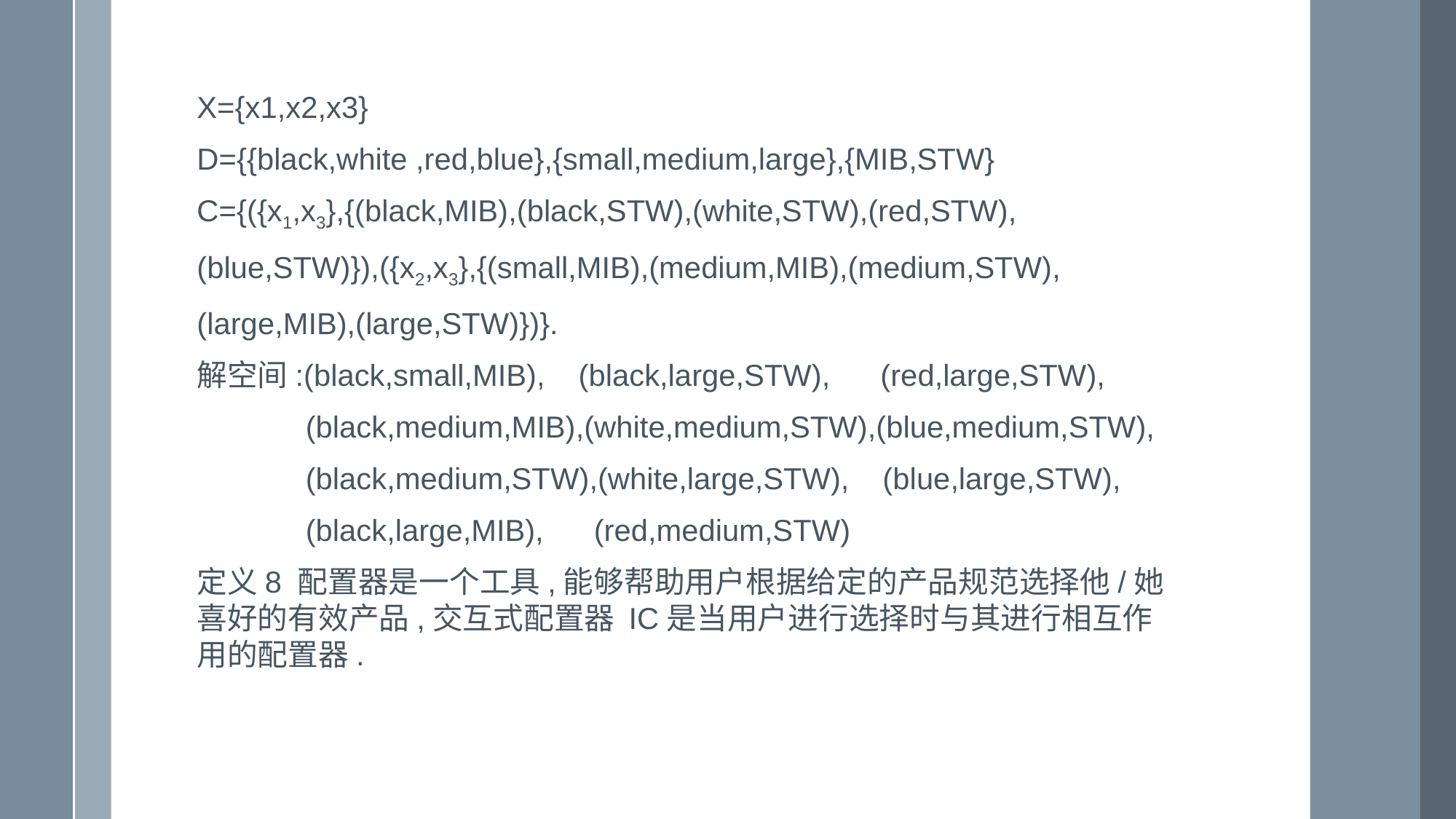

X={x1,x2,x3}
D={{black,white ,red,blue},{small,medium,large},{MIB,STW}
C={({x1,x3},{(black,MIB),(black,STW),(white,STW),(red,STW),
(blue,STW)}),({x2,x3},{(small,MIB),(medium,MIB),(medium,STW),
(large,MIB),(large,STW)})}.
解空间:(black,small,MIB),    (black,large,STW),      (red,large,STW),
             (black,medium,MIB),(white,medium,STW),(blue,medium,STW),
             (black,medium,STW),(white,large,STW),    (blue,large,STW),
             (black,large,MIB),      (red,medium,STW)
定义8 配置器是一个工具,能够帮助用户根据给定的产品规范选择他/她喜好的有效产品,交互式配置器 IC是当用户进行选择时与其进行相互作用的配置器.